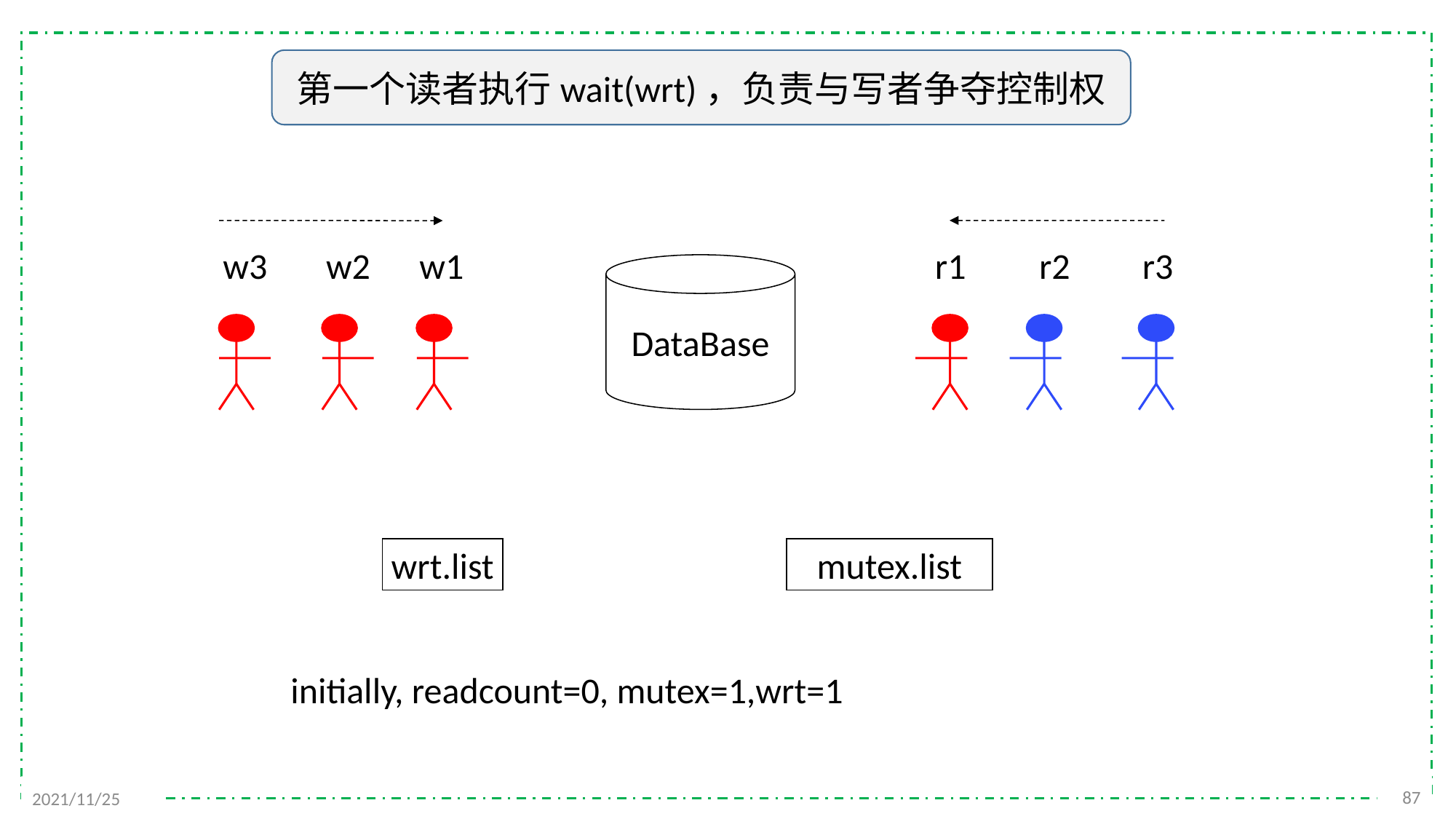

第一个读者执行wait(wrt)，负责与写者争夺控制权

w3
w2
w1
r1
r2
r3
DataBase

wrt.list
mutex.list
initially, readcount=0, mutex=1,wrt=1
87
2021/11/25